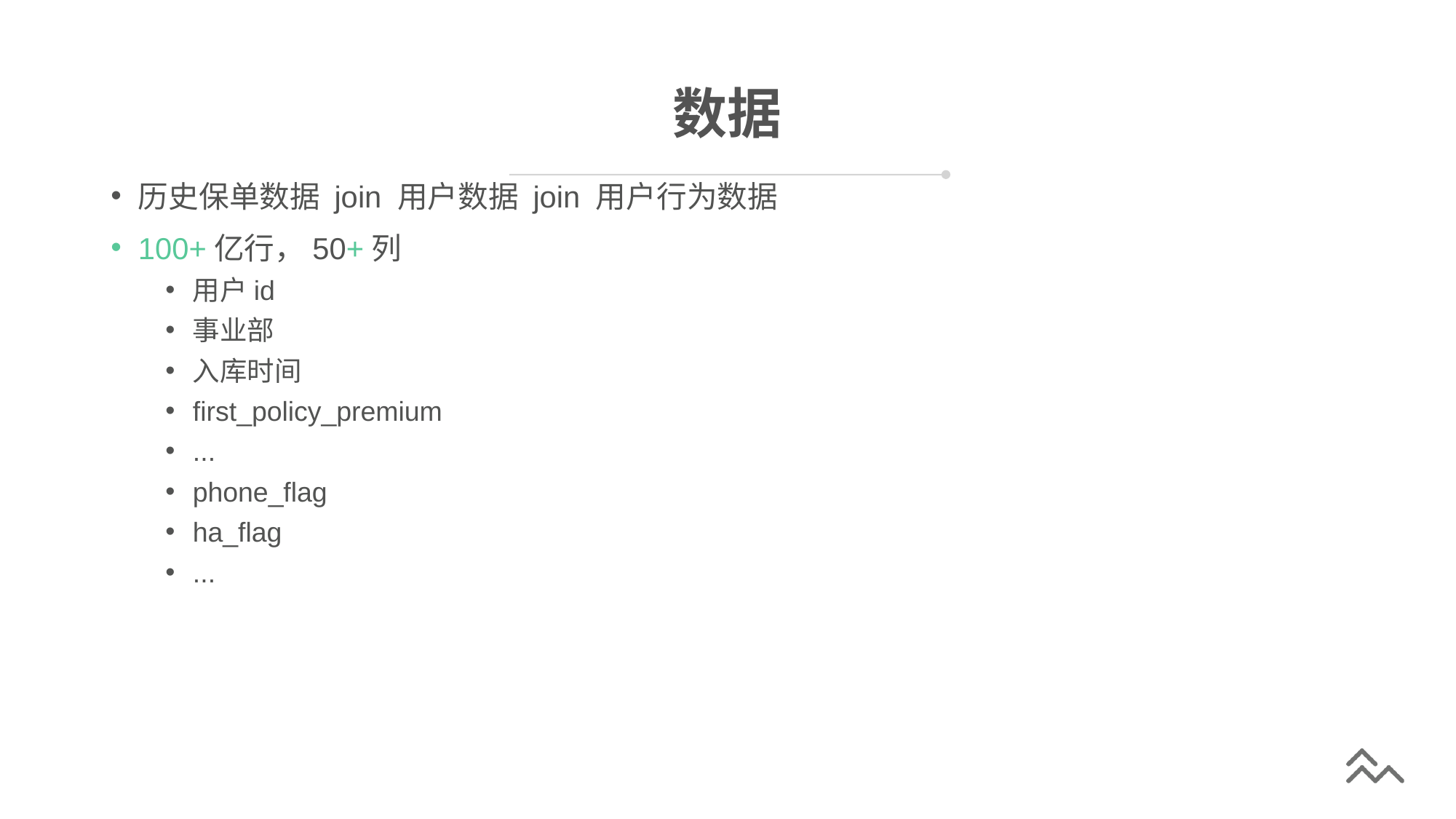

# 数据
历史保单数据 join 用户数据 join 用户行为数据
100+亿行，50+列
用户id
事业部
入库时间
first_policy_premium
...
phone_flag
ha_flag
...